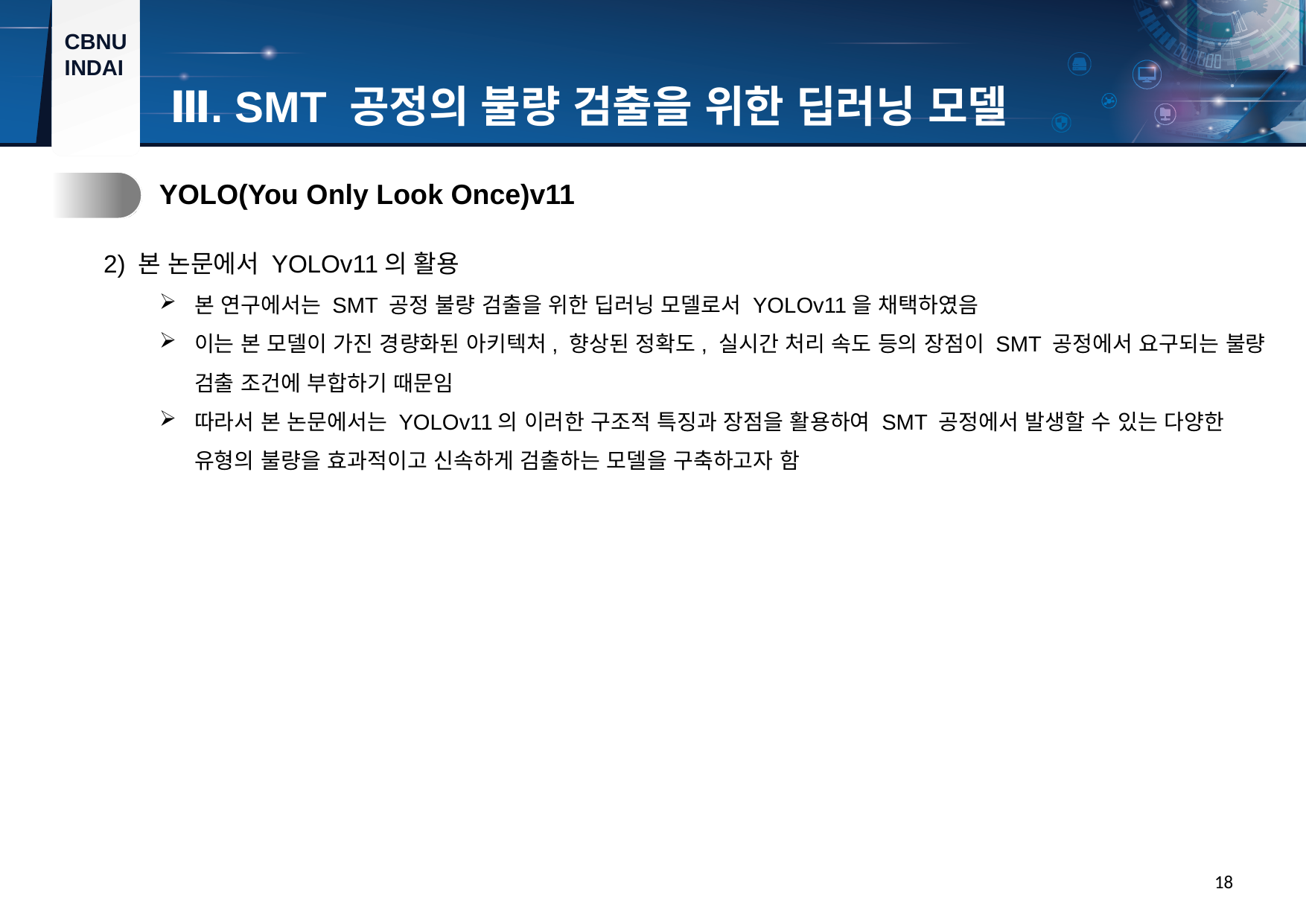

Ⅲ. SMT 공정의 불량 검출을 위한 딥러닝 모델

2.
YOLO(You Only Look Once)v11
2) 본 논문에서 YOLOv11의 활용
본 연구에서는 SMT 공정 불량 검출을 위한 딥러닝 모델로서 YOLOv11을 채택하였음
이는 본 모델이 가진 경량화된 아키텍처, 향상된 정확도, 실시간 처리 속도 등의 장점이 SMT 공정에서 요구되는 불량 검출 조건에 부합하기 때문임
따라서 본 논문에서는 YOLOv11의 이러한 구조적 특징과 장점을 활용하여 SMT 공정에서 발생할 수 있는 다양한 유형의 불량을 효과적이고 신속하게 검출하는 모델을 구축하고자 함
18